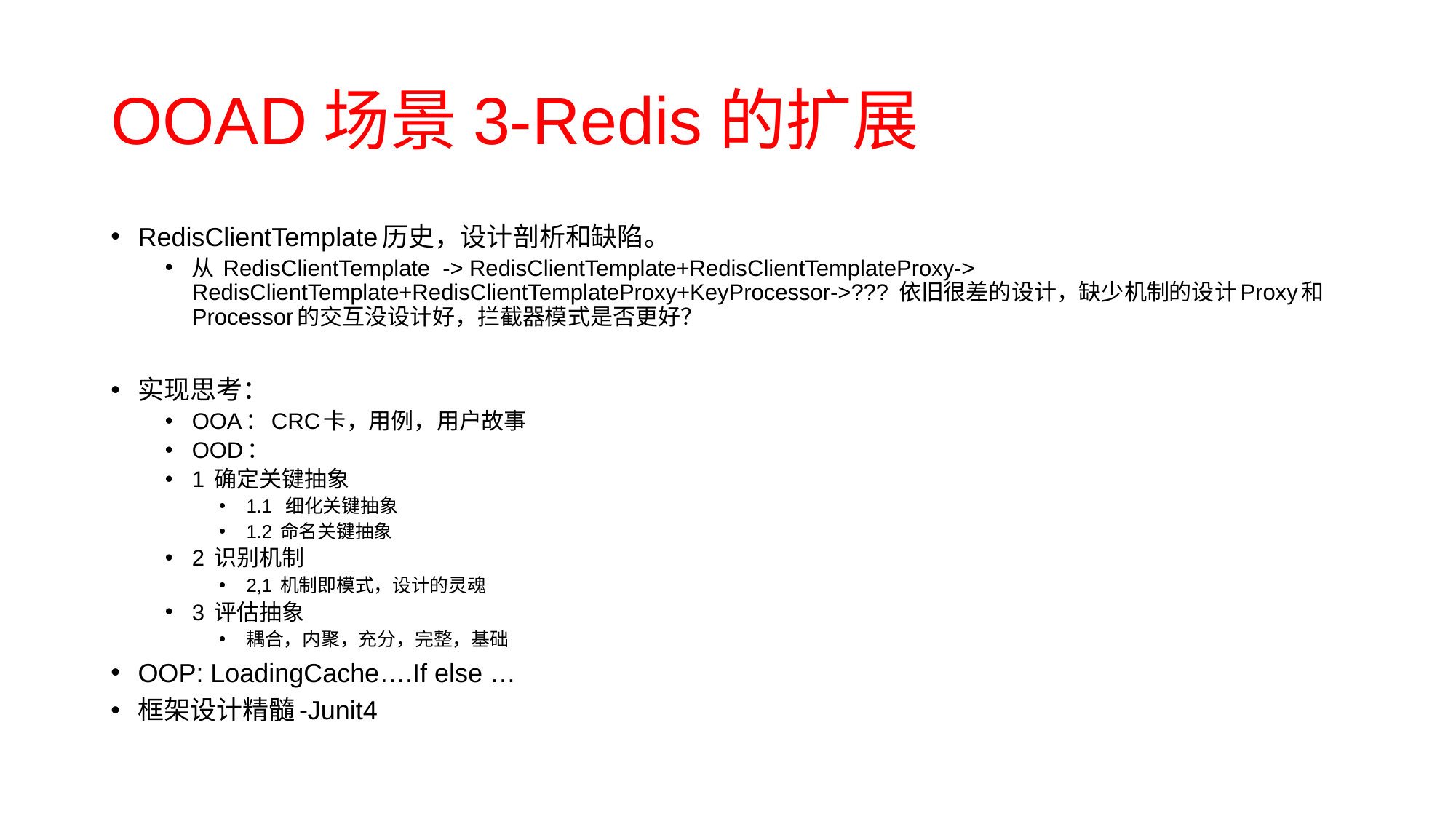

# OOAD场景3-Redis的扩展
RedisClientTemplate历史，设计剖析和缺陷。
从 RedisClientTemplate  -> RedisClientTemplate+RedisClientTemplateProxy-> RedisClientTemplate+RedisClientTemplateProxy+KeyProcessor->??? 依旧很差的设计，缺少机制的设计Proxy和Processor的交互没设计好，拦截器模式是否更好？

实现思考：
OOA：CRC卡，用例，用户故事
OOD：
1 确定关键抽象
1.1  细化关键抽象
1.2 命名关键抽象
2 识别机制
2,1 机制即模式，设计的灵魂
3 评估抽象
耦合，内聚，充分，完整，基础
OOP: LoadingCache….If else …
框架设计精髓-Junit4